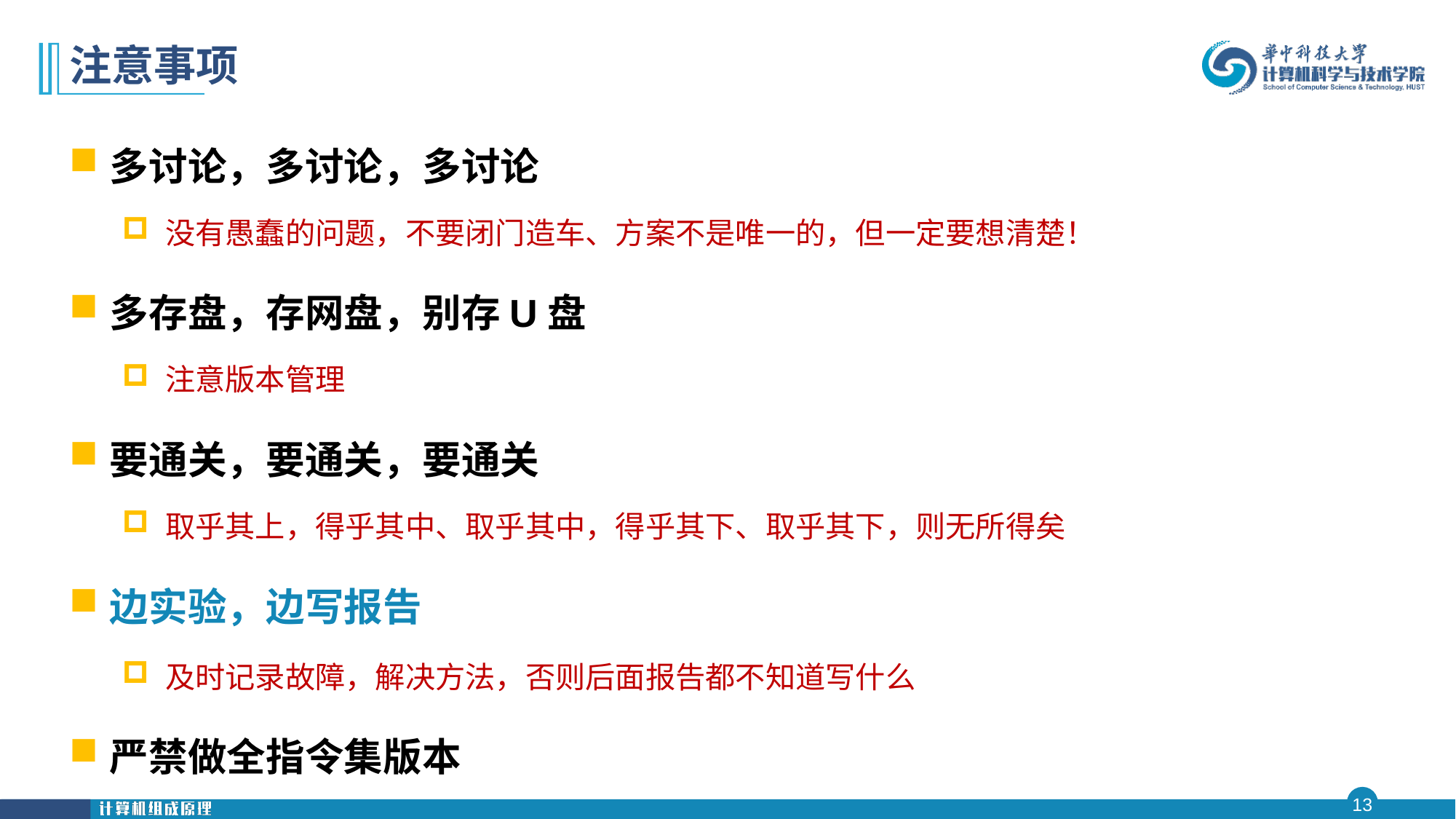

# 注意事项
多讨论，多讨论，多讨论
没有愚蠢的问题，不要闭门造车、方案不是唯一的，但一定要想清楚！
多存盘，存网盘，别存U盘
注意版本管理
要通关，要通关，要通关
取乎其上，得乎其中、取乎其中，得乎其下、取乎其下，则无所得矣
边实验，边写报告
及时记录故障，解决方法，否则后面报告都不知道写什么
严禁做全指令集版本